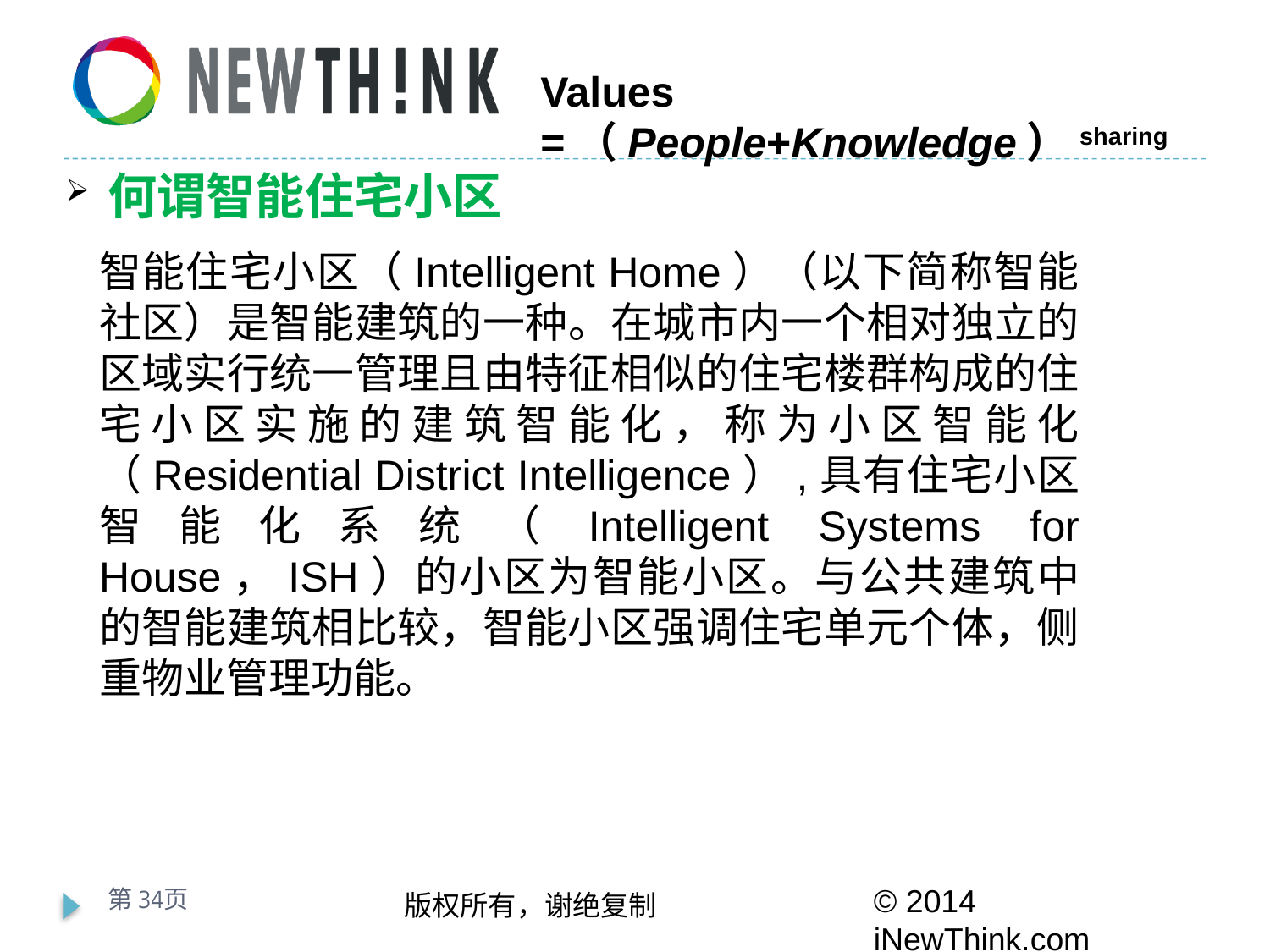

何谓智能住宅小区
智能住宅小区（Intelligent Home）（以下简称智能社区）是智能建筑的一种。在城市内一个相对独立的区域实行统一管理且由特征相似的住宅楼群构成的住宅小区实施的建筑智能化，称为小区智能化（Residential District Intelligence）,具有住宅小区智能化系统（Intelligent Systems for House，ISH）的小区为智能小区。与公共建筑中的智能建筑相比较，智能小区强调住宅单元个体，侧重物业管理功能。
第34页